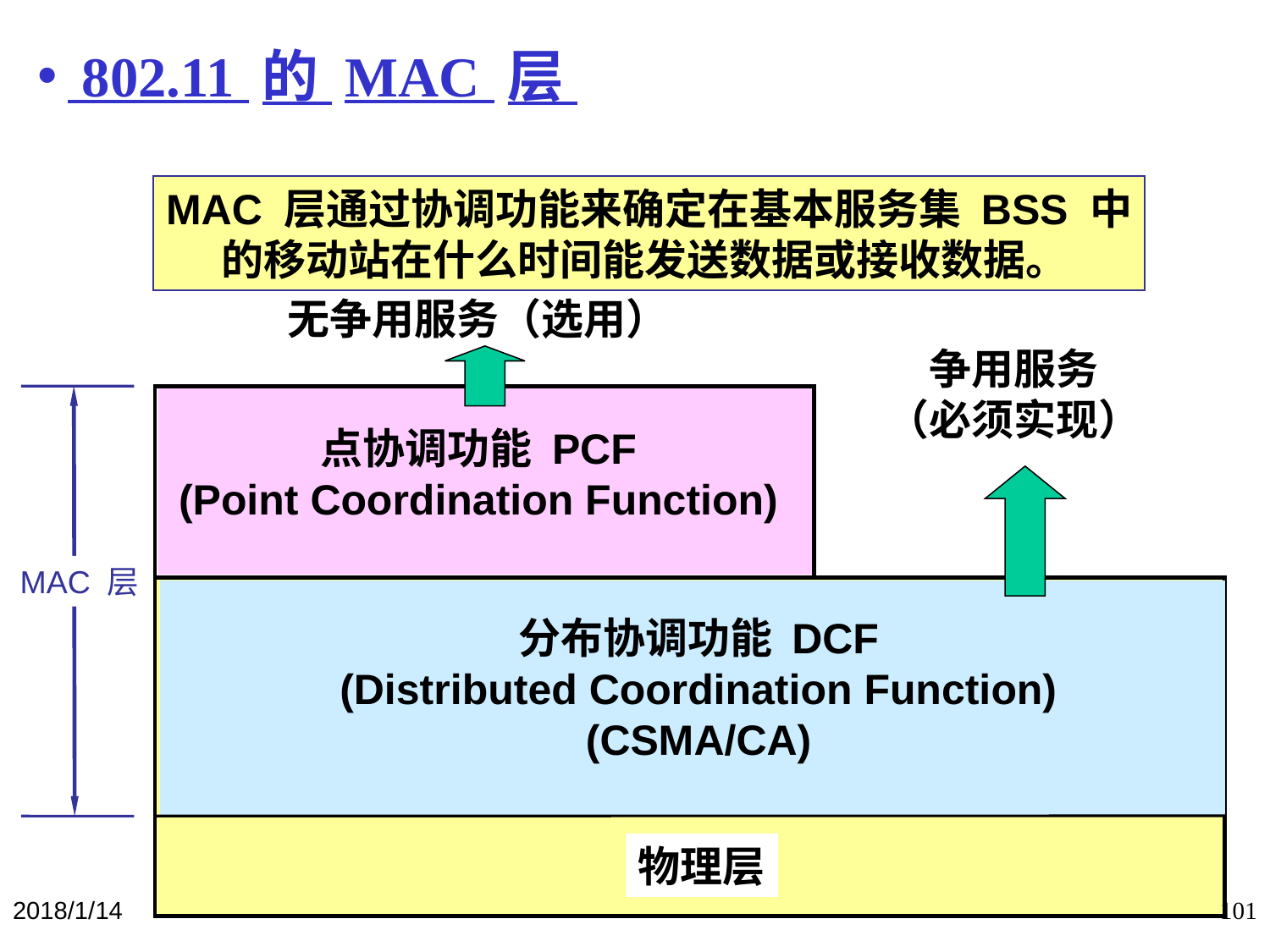

# 802.11 的 MAC 层
MAC 层通过协调功能来确定在基本服务集 BSS 中
的移动站在什么时间能发送数据或接收数据。
无争用服务（选用）
争用服务
（必须实现）

点协调功能 PCF
(Point Coordination Function)

MAC 层

分布协调功能 DCF
(Distributed Coordination Function)
(CSMA/CA)

物理层
2018/1/14
101